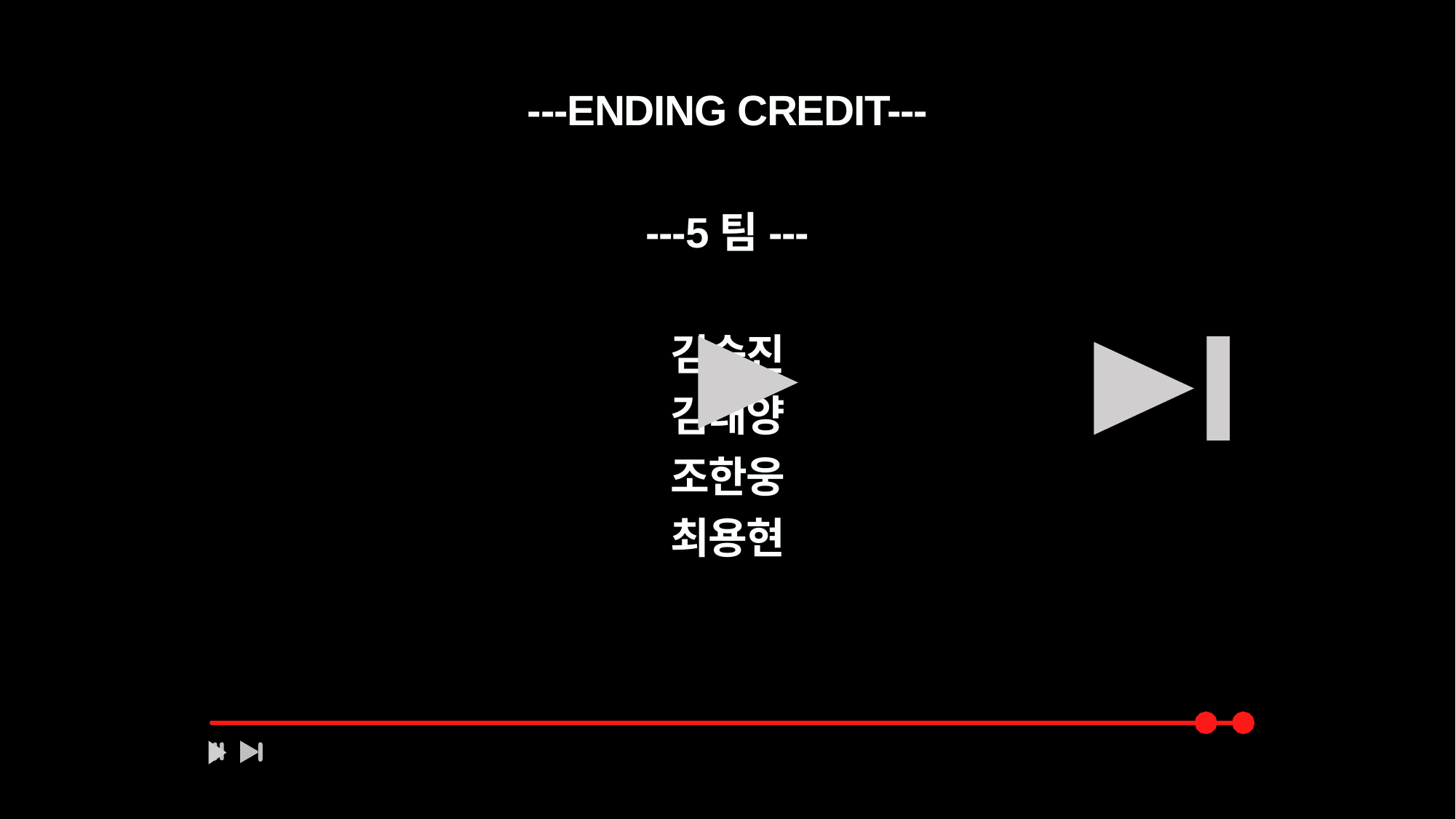

# ---ENDING CREDIT--- ---5팀--- 김승진 김태양 조한웅 최용현 Thank you for listening